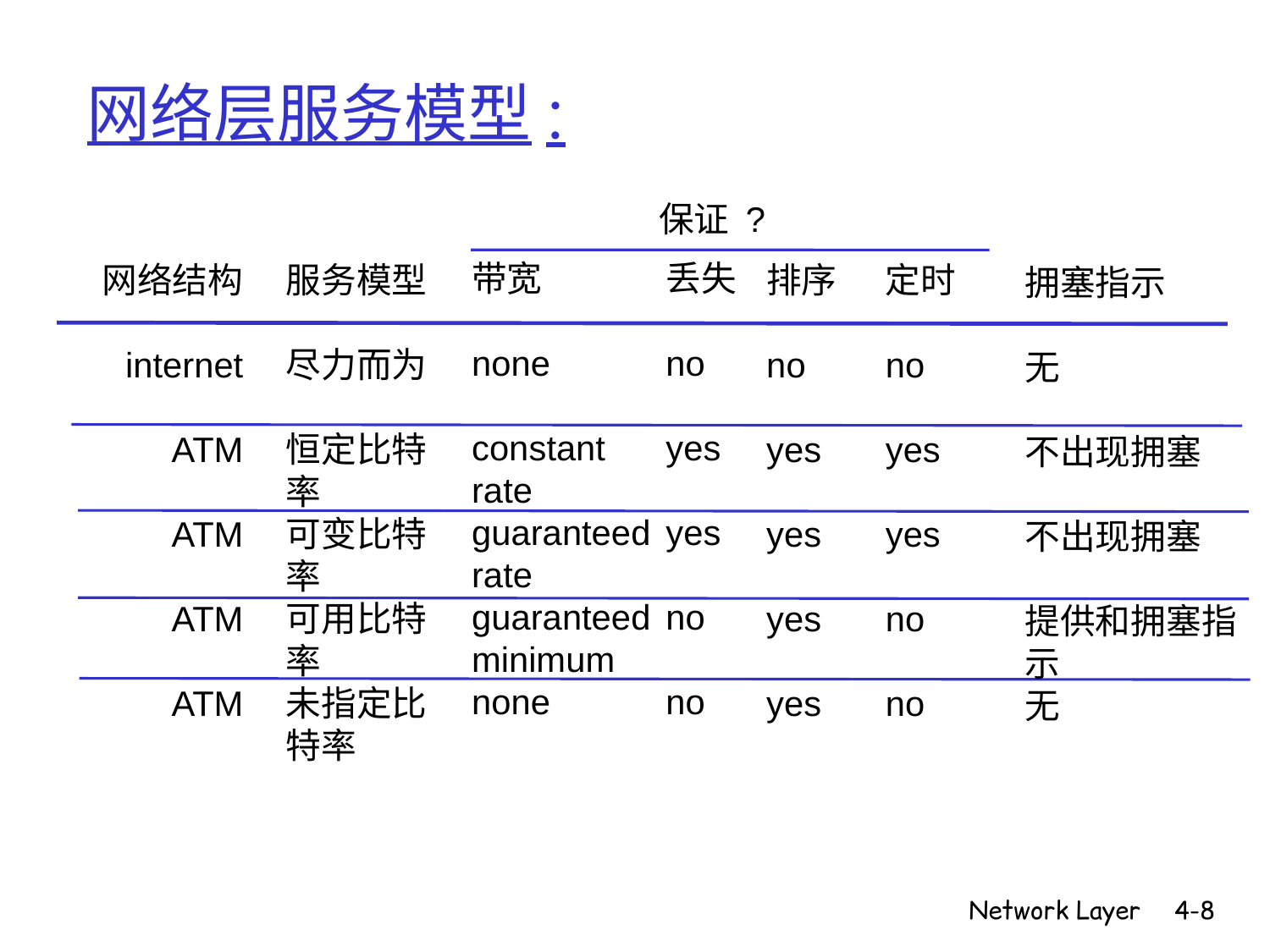

# 网络层服务模型:
保证 ?

网络结构

internet

ATM

ATM

ATM

ATM

服务模型

尽力而为

恒定比特率
可变比特率
可用比特率
未指定比特率

拥塞指示

无

不出现拥塞

不出现拥塞

提供和拥塞指
示
无

带宽

none

constant
rate
guaranteed
rate
guaranteed
minimum
none
丢失

no

yes

yes

no

no
排序

no

yes

yes

yes

yes
定时

no

yes

yes

no

no

Network Layer
4-8